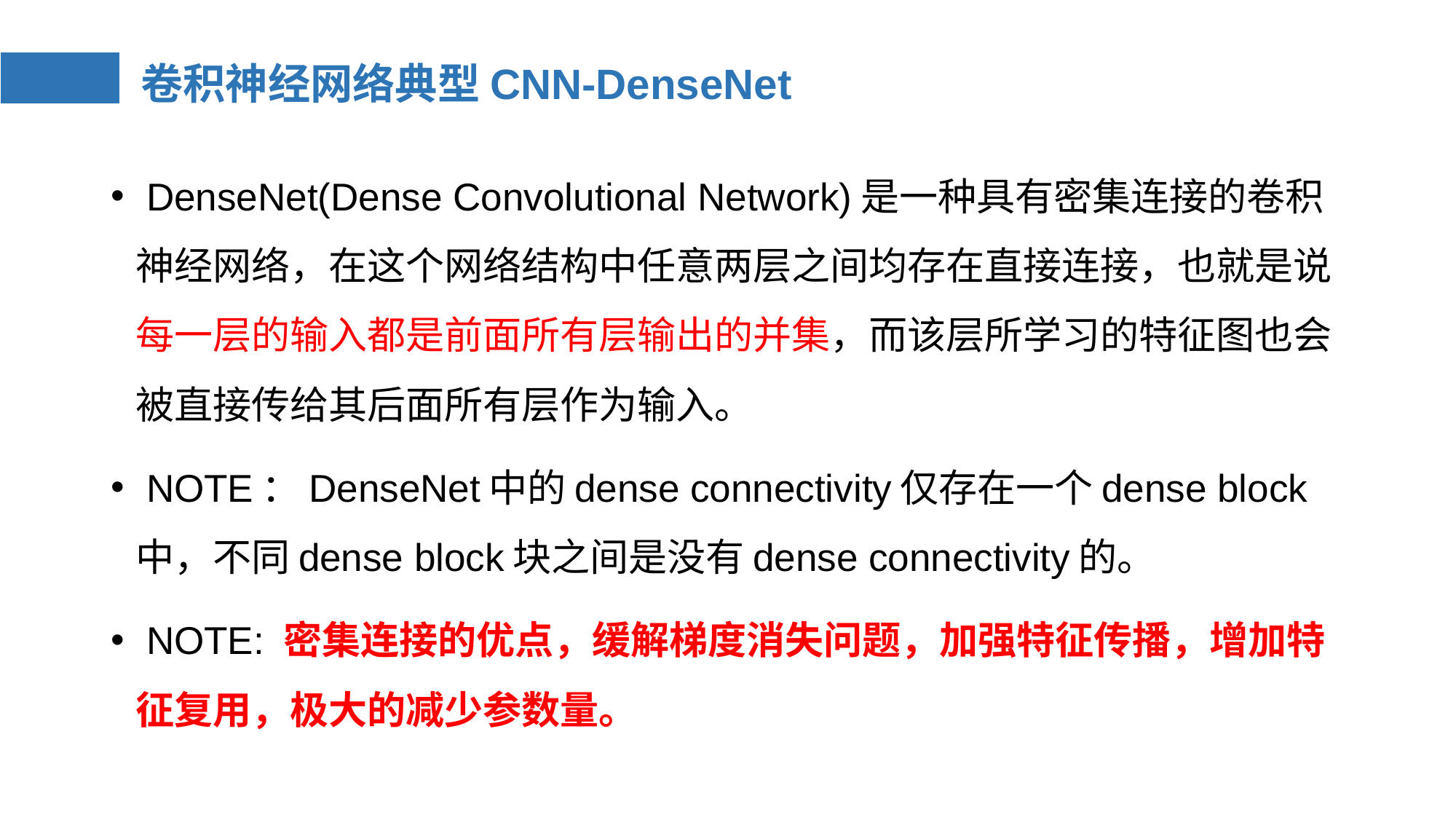

# 卷积神经网络典型CNN-DenseNet
 DenseNet(Dense Convolutional Network)是一种具有密集连接的卷积神经网络，在这个网络结构中任意两层之间均存在直接连接，也就是说每一层的输入都是前面所有层输出的并集，而该层所学习的特征图也会被直接传给其后面所有层作为输入。
 NOTE：DenseNet中的dense connectivity仅存在一个dense block中，不同dense block块之间是没有dense connectivity的。
 NOTE: 密集连接的优点，缓解梯度消失问题，加强特征传播，增加特征复用，极大的减少参数量。